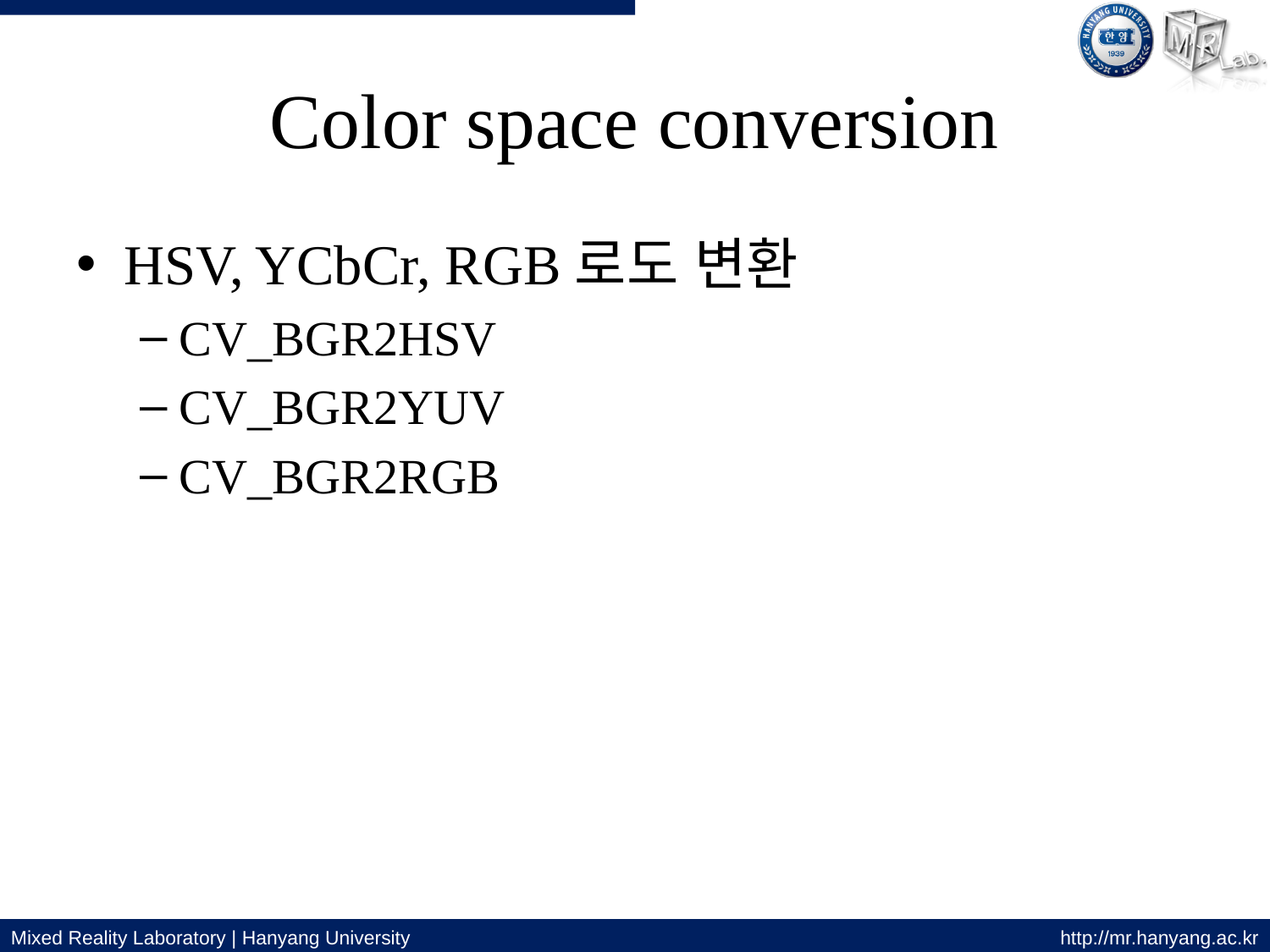

# Color space conversion
HSV, YCbCr, RGB로도 변환
CV_BGR2HSV
CV_BGR2YUV
CV_BGR2RGB